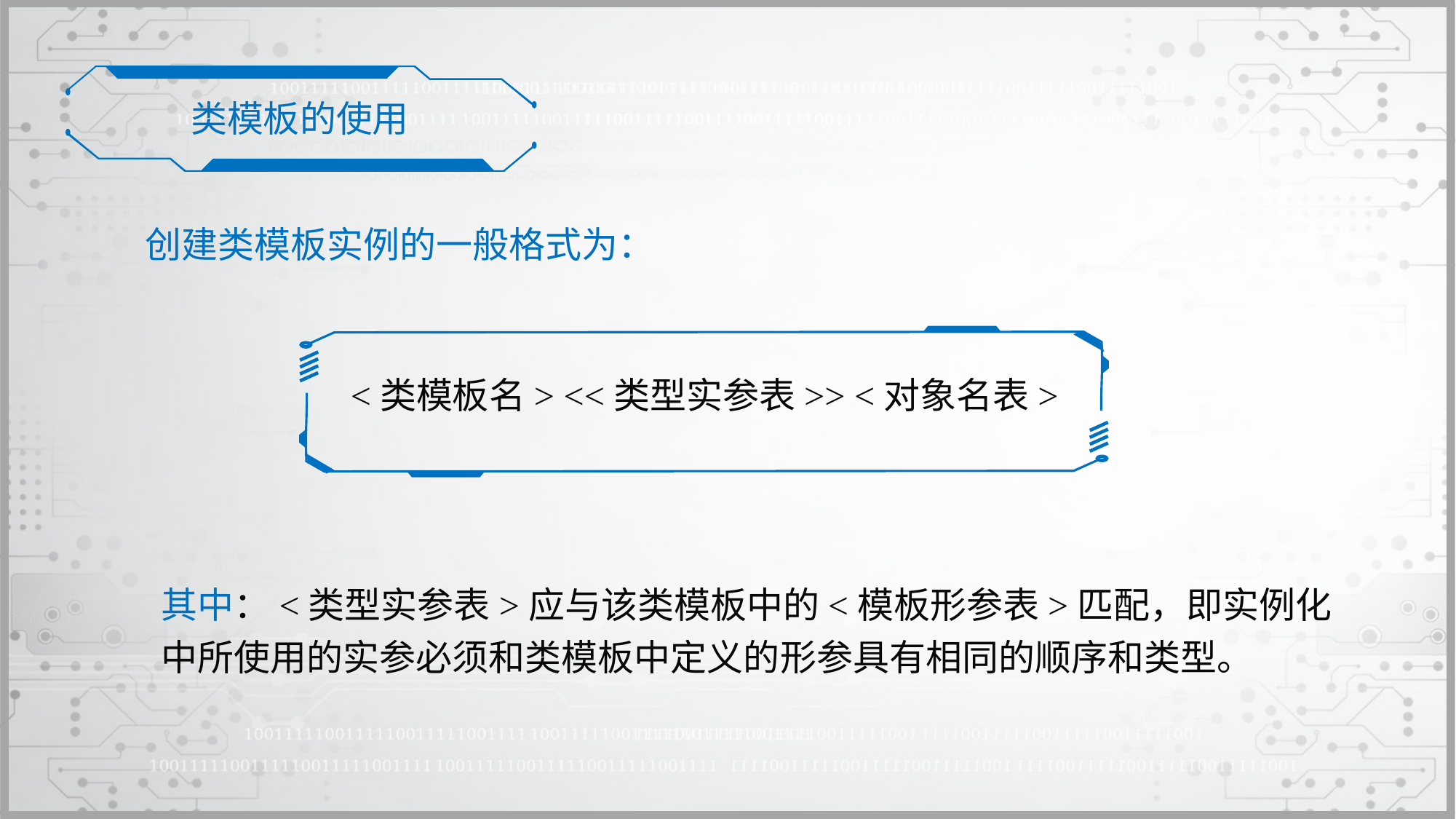

类模板的使用
创建类模板实例的一般格式为：

<类模板名> <<类型实参表>> <对象名表>

其中：<类型实参表>应与该类模板中的<模板形参表>匹配，即实例化中所使用的实参必须和类模板中定义的形参具有相同的顺序和类型。